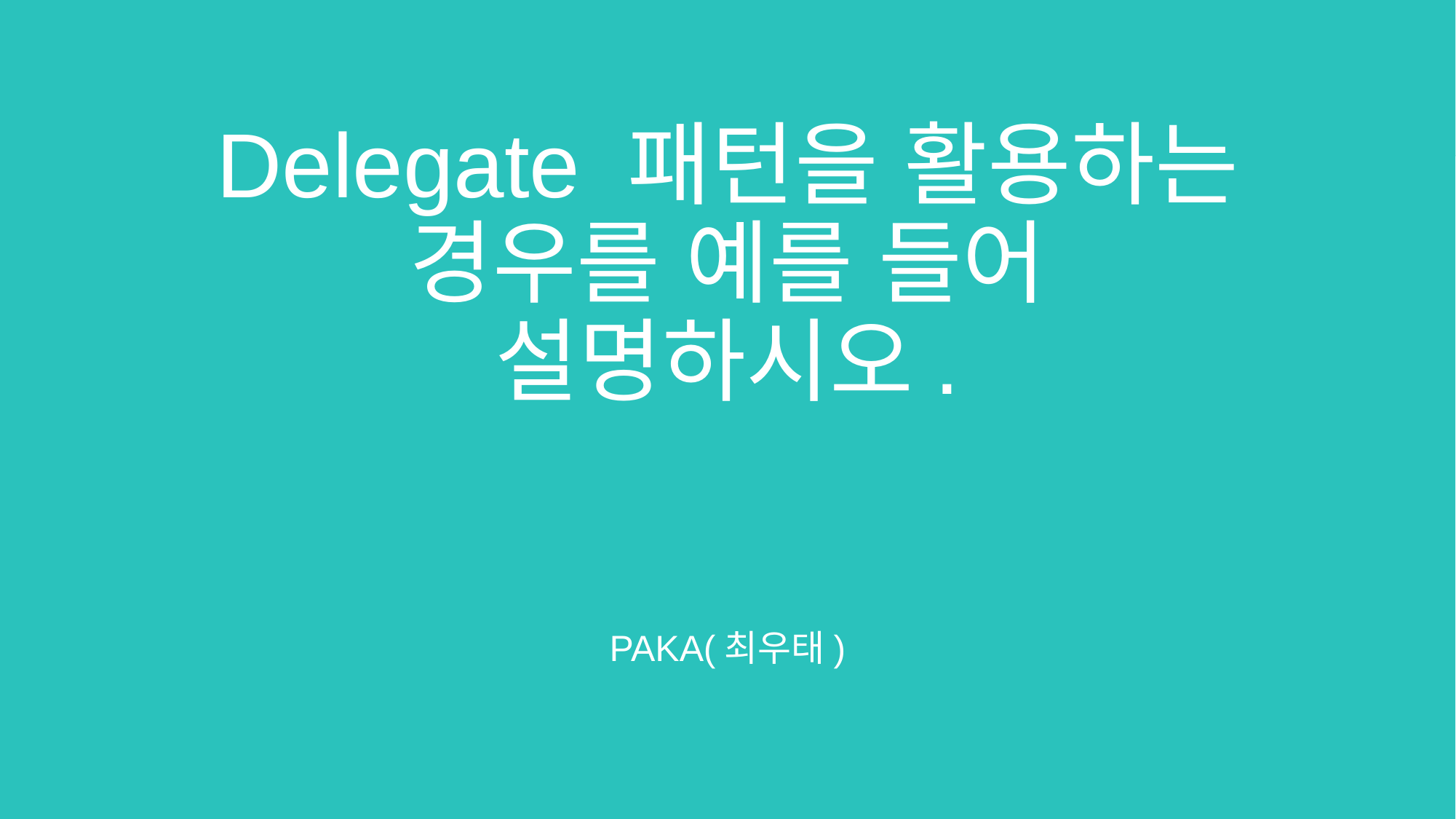

# Delegate 패턴을 활용하는 경우를 예를 들어 설명하시오.
PAKA(최우태)